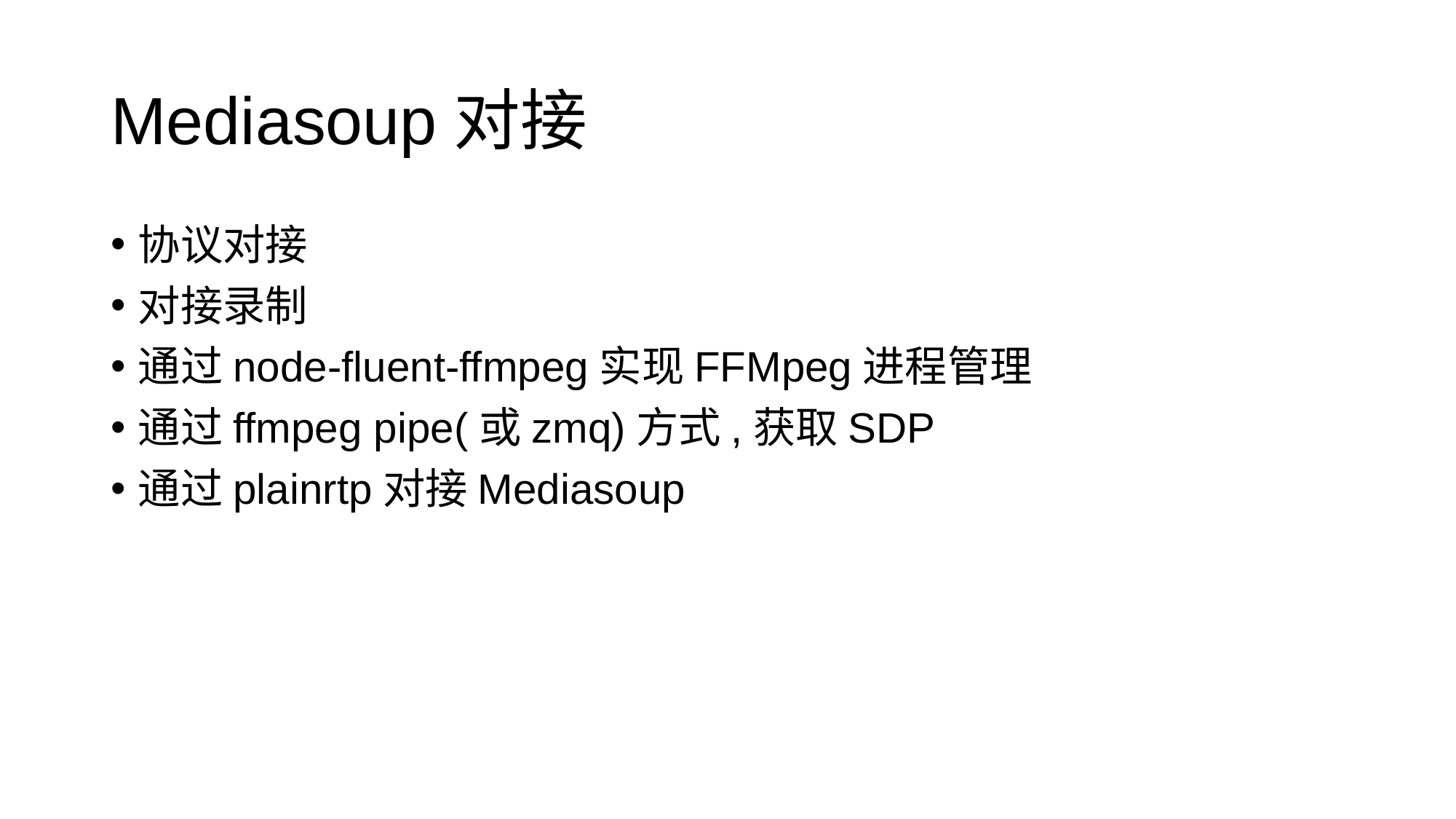

# Mediasoup对接
协议对接
对接录制
通过node-fluent-ffmpeg实现FFMpeg进程管理
通过ffmpeg pipe(或zmq)方式,获取SDP
通过plainrtp对接Mediasoup